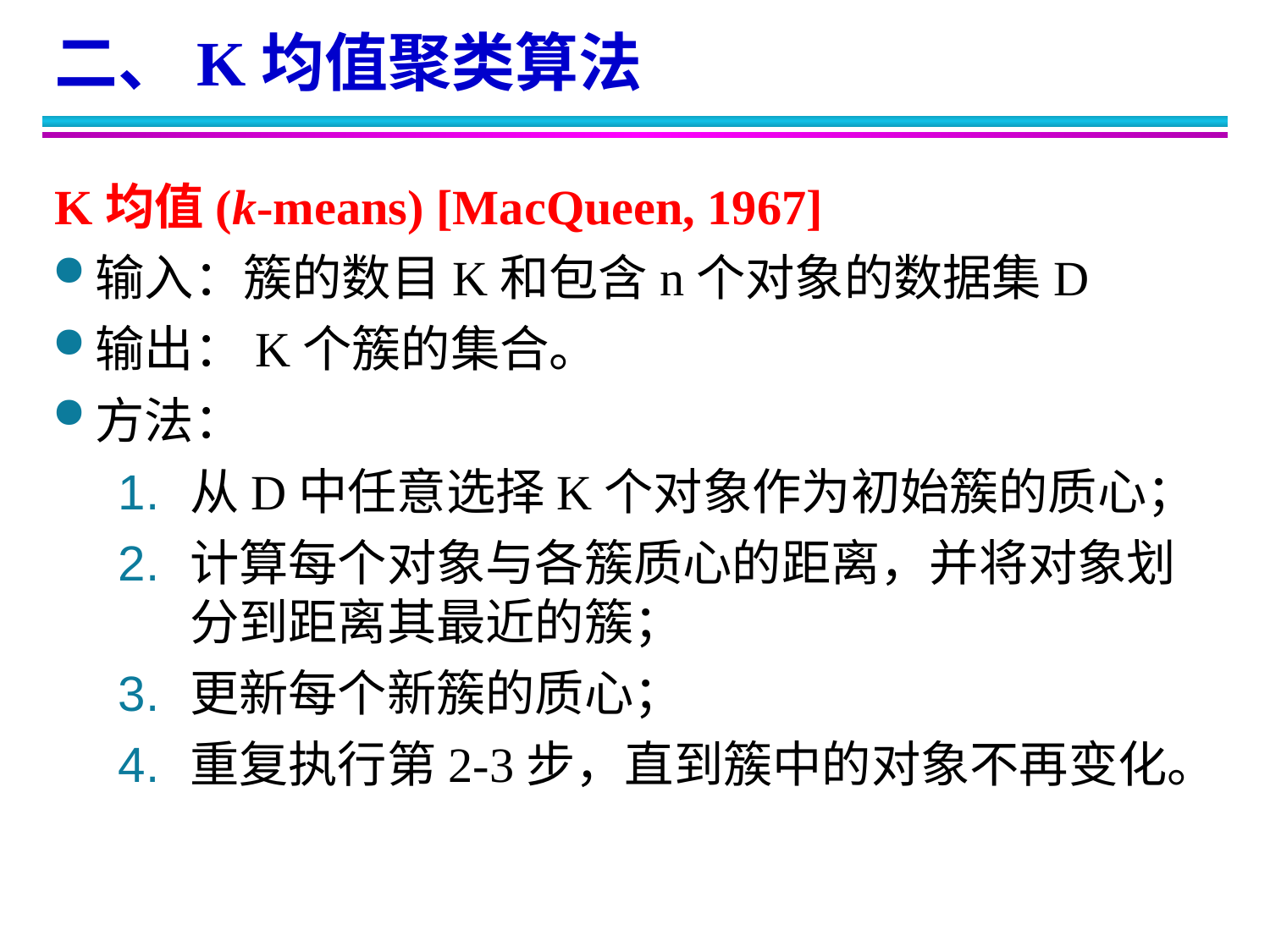

二、K均值聚类算法
K均值(k-means) [MacQueen, 1967]
输入：簇的数目K和包含n个对象的数据集D
输出：K个簇的集合。
方法：
从D中任意选择K个对象作为初始簇的质心；
计算每个对象与各簇质心的距离，并将对象划分到距离其最近的簇；
更新每个新簇的质心；
重复执行第2-3步，直到簇中的对象不再变化。